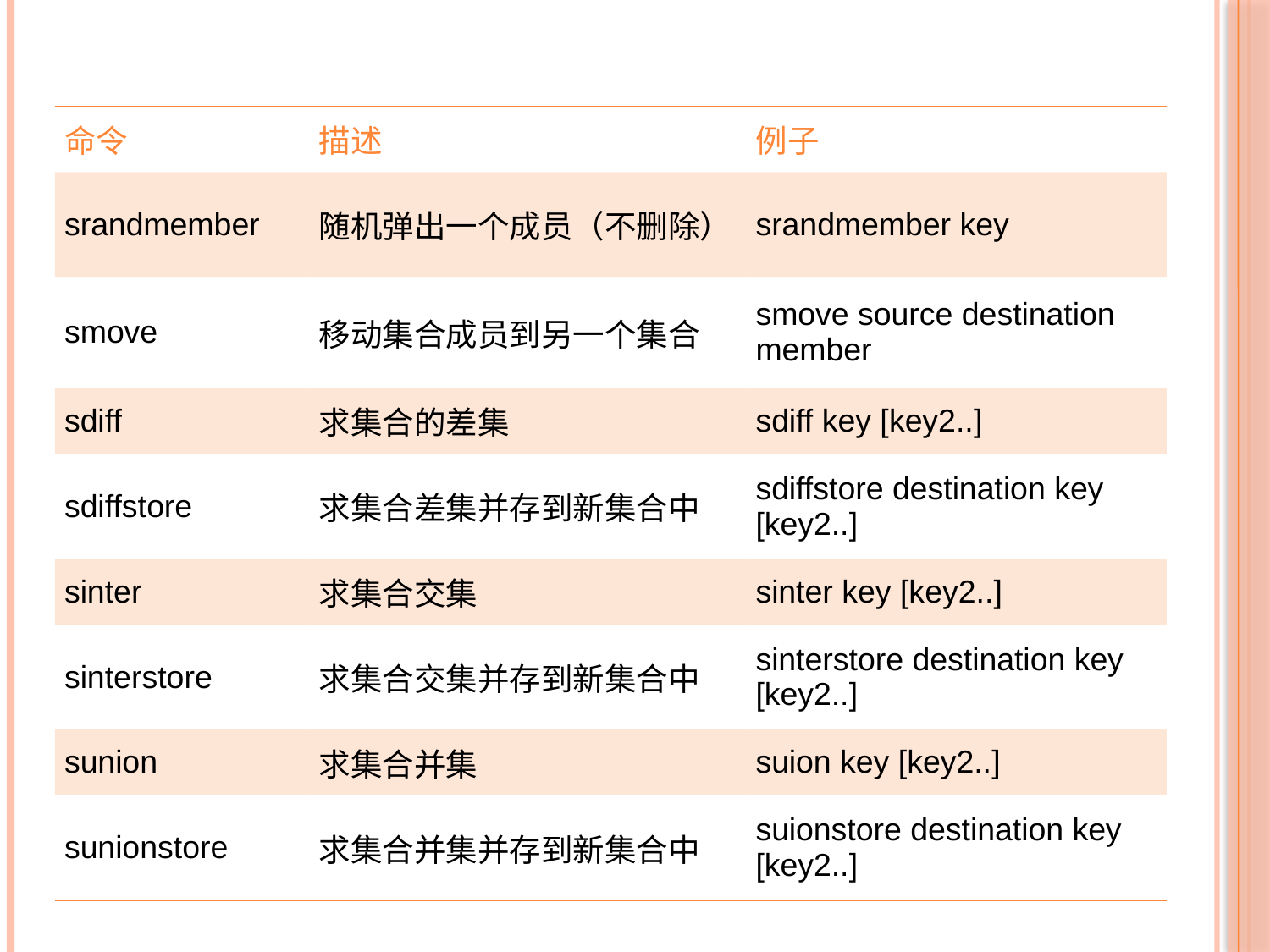

| 命令 | 描述 | 例子 |
| --- | --- | --- |
| srandmember | 随机弹出一个成员（不删除） | srandmember key |
| smove | 移动集合成员到另一个集合 | smove source destination member |
| sdiff | 求集合的差集 | sdiff key [key2..] |
| sdiffstore | 求集合差集并存到新集合中 | sdiffstore destination key [key2..] |
| sinter | 求集合交集 | sinter key [key2..] |
| sinterstore | 求集合交集并存到新集合中 | sinterstore destination key [key2..] |
| sunion | 求集合并集 | suion key [key2..] |
| sunionstore | 求集合并集并存到新集合中 | suionstore destination key [key2..] |